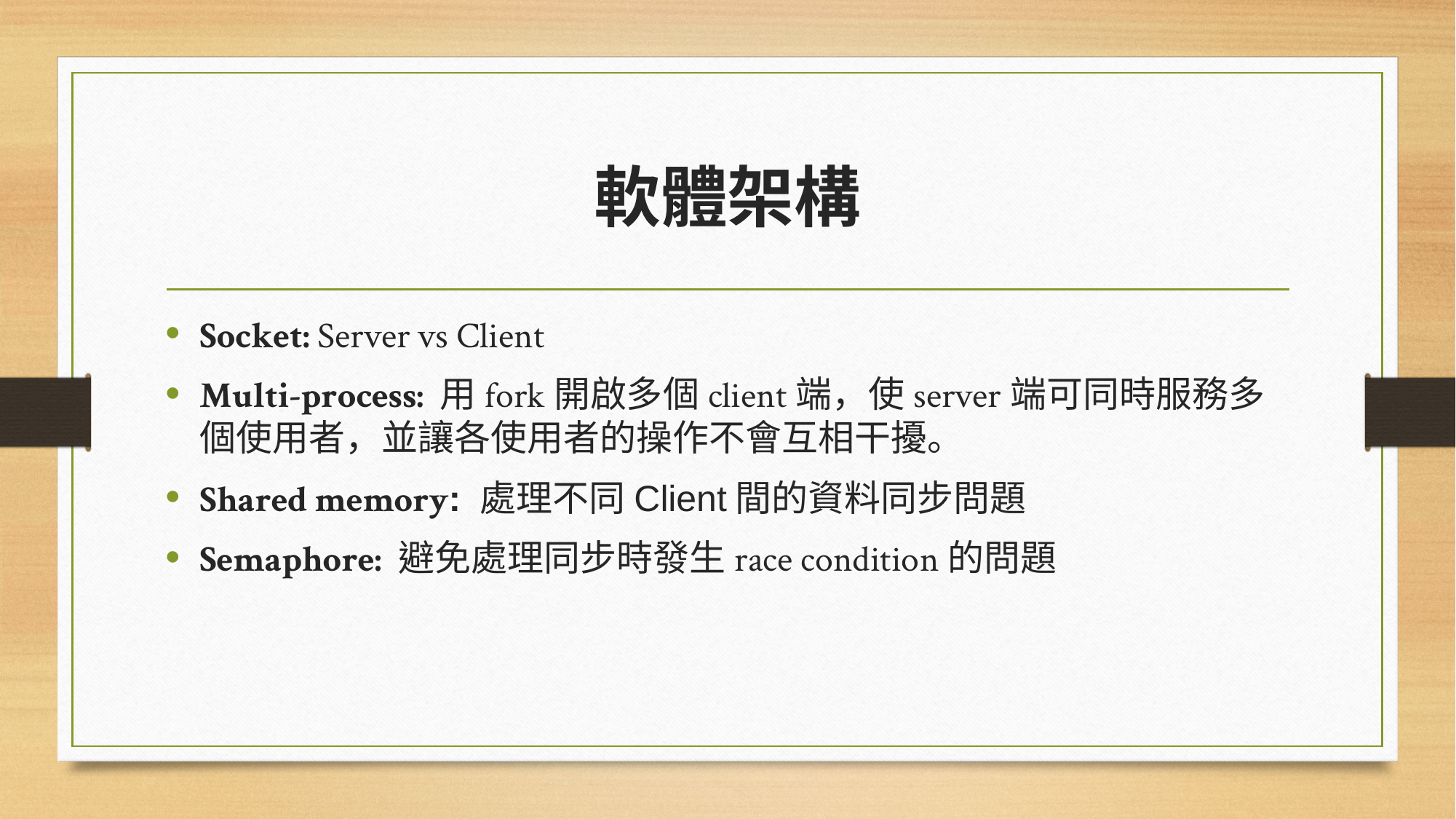

# 軟體架構
Socket: Server vs Client
Multi-process: 用fork開啟多個client端，使server端可同時服務多個使用者，並讓各使用者的操作不會互相干擾。
Shared memory: 處理不同Client間的資料同步問題
Semaphore: 避免處理同步時發生race condition的問題